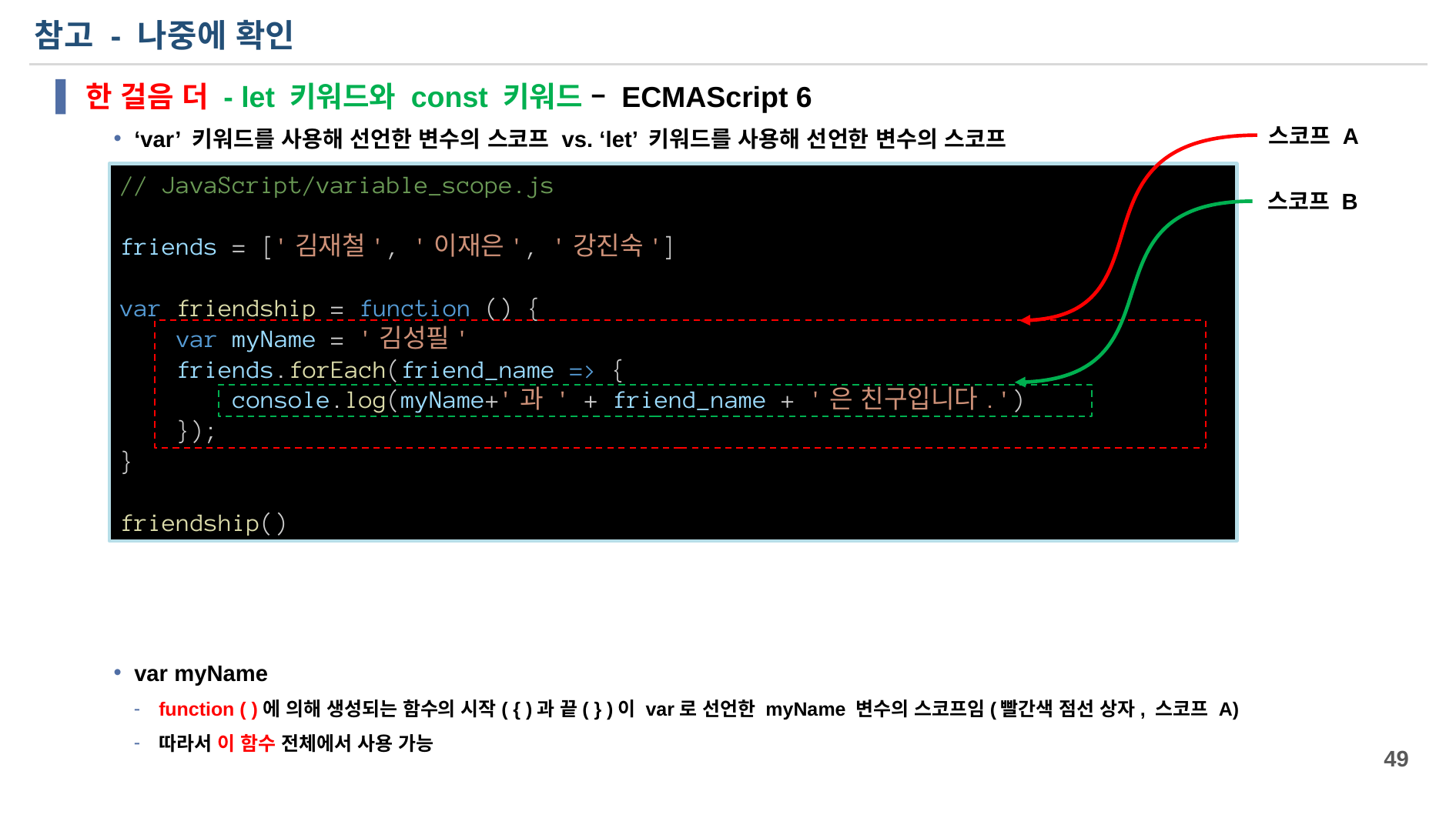

# 참고 - 나중에 확인
한 걸음 더 - let 키워드와 const 키워드 – ECMAScript 6
‘var’ 키워드를 사용해 선언한 변수의 스코프 vs. ‘let’ 키워드를 사용해 선언한 변수의 스코프

var myName
function ( )에 의해 생성되는 함수의 시작( { )과 끝( } )이 var로 선언한 myName 변수의 스코프임(빨간색 점선 상자, 스코프 A)
따라서 이 함수 전체에서 사용 가능

스코프 A
// JavaScript/variable_scope.js
friends = ['김재철', '이재은', '강진숙']
var friendship = function () {
    var myName = '김성필'
    friends.forEach(friend_name => {
        console.log(myName+'과 ' + friend_name + '은 친구입니다.')
    });
}
friendship()
스코프 B

49